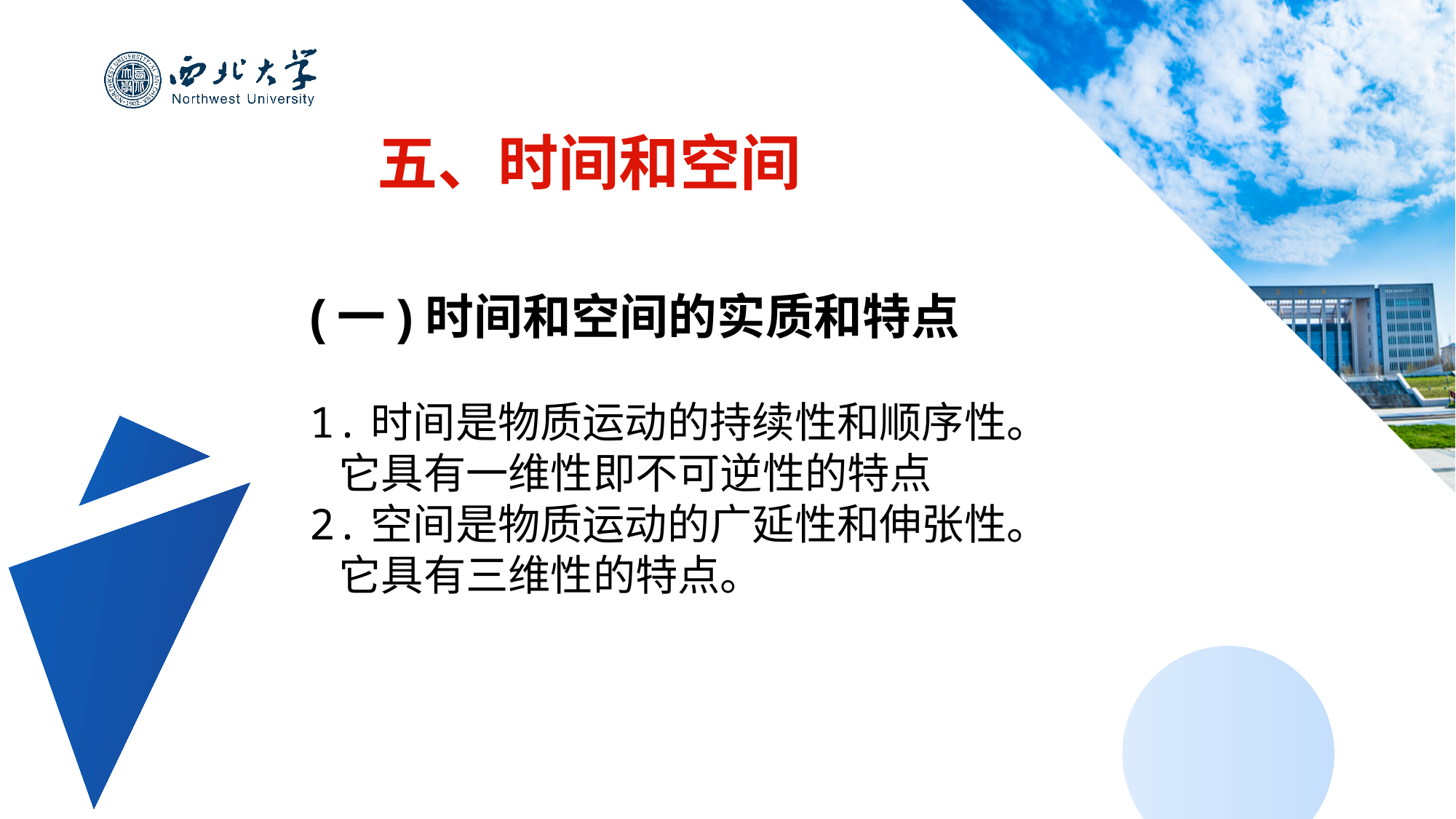

五、时间和空间
(一)时间和空间的实质和特点

1.时间是物质运动的持续性和顺序性。
  它具有一维性即不可逆性的特点
2.空间是物质运动的广延性和伸张性。
  它具有三维性的特点。